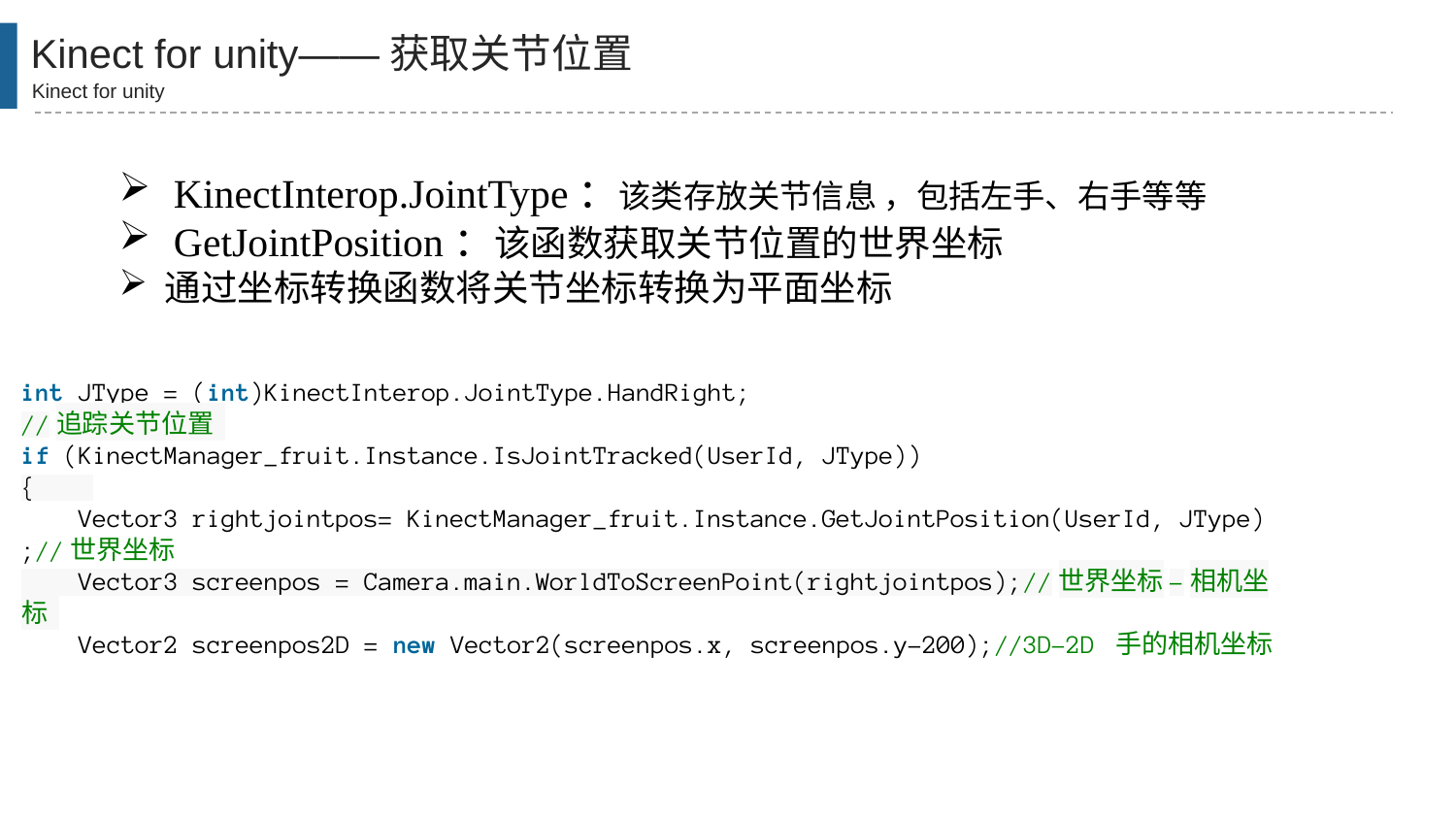

Kinect for unity——获取关节位置

Kinect for unity
KinectInterop.JointType：该类存放关节信息 ，包括左手、右手等等
GetJointPosition：该函数获取关节位置的世界坐标
通过坐标转换函数将关节坐标转换为平面坐标
int JType = (int)KinectInterop.JointType.HandRight;
//追踪关节位置
if (KinectManager_fruit.Instance.IsJointTracked(UserId, JType))
{
    Vector3 rightjointpos= KinectManager_fruit.Instance.GetJointPosition(UserId, JType);//世界坐标
    Vector3 screenpos = Camera.main.WorldToScreenPoint(rightjointpos);//世界坐标-相机坐标
    Vector2 screenpos2D = new Vector2(screenpos.x, screenpos.y-200);//3D-2D 手的相机坐标